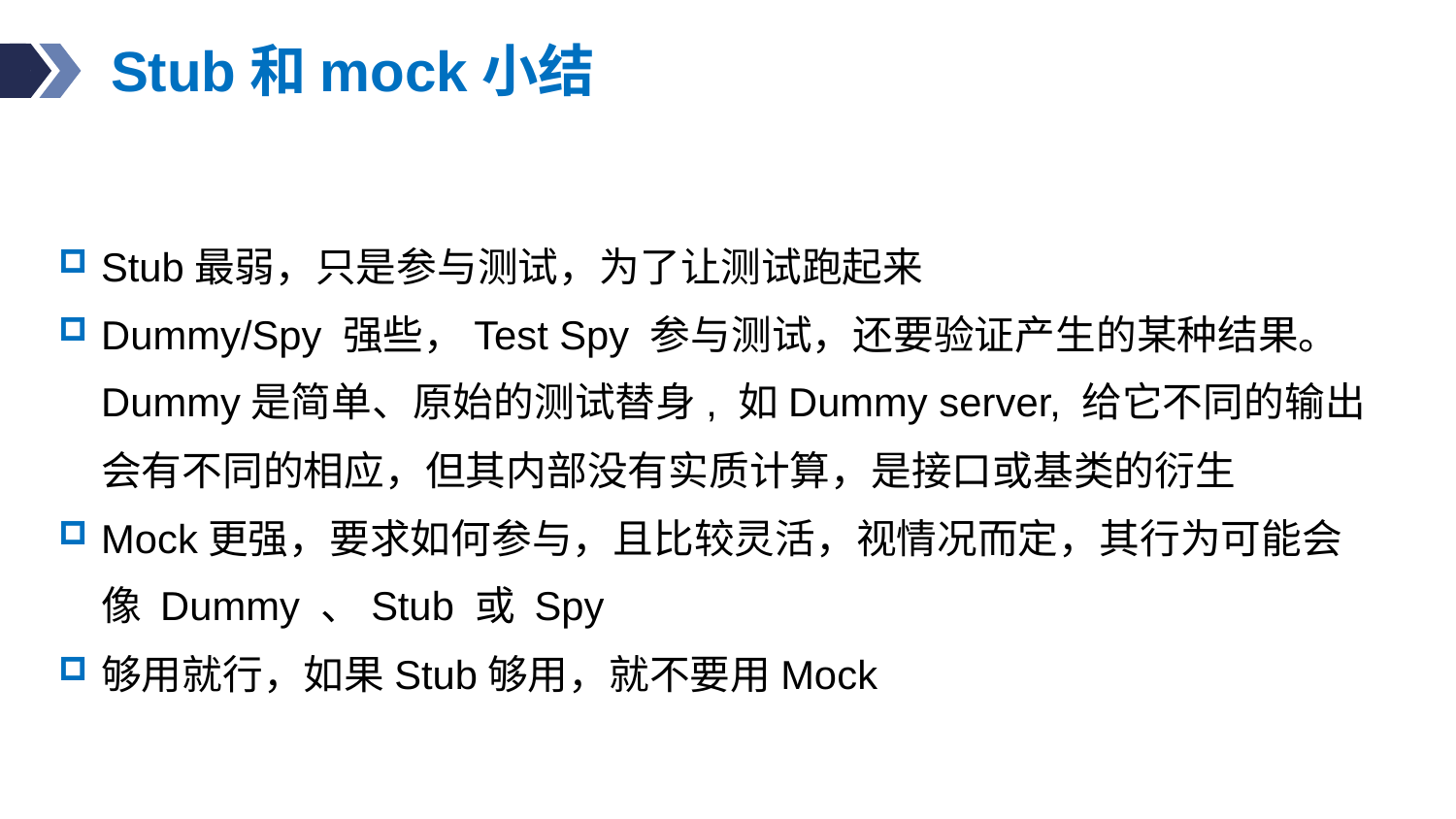

# Stub和mock小结
Stub最弱，只是参与测试，为了让测试跑起来
Dummy/Spy 强些，Test Spy 参与测试，还要验证产生的某种结果。Dummy是简单、原始的测试替身, 如Dummy server, 给它不同的输出会有不同的相应，但其内部没有实质计算，是接口或基类的衍生
Mock更强，要求如何参与，且比较灵活，视情况而定，其行为可能会像 Dummy 、Stub 或 Spy
够用就行，如果Stub够用，就不要用Mock